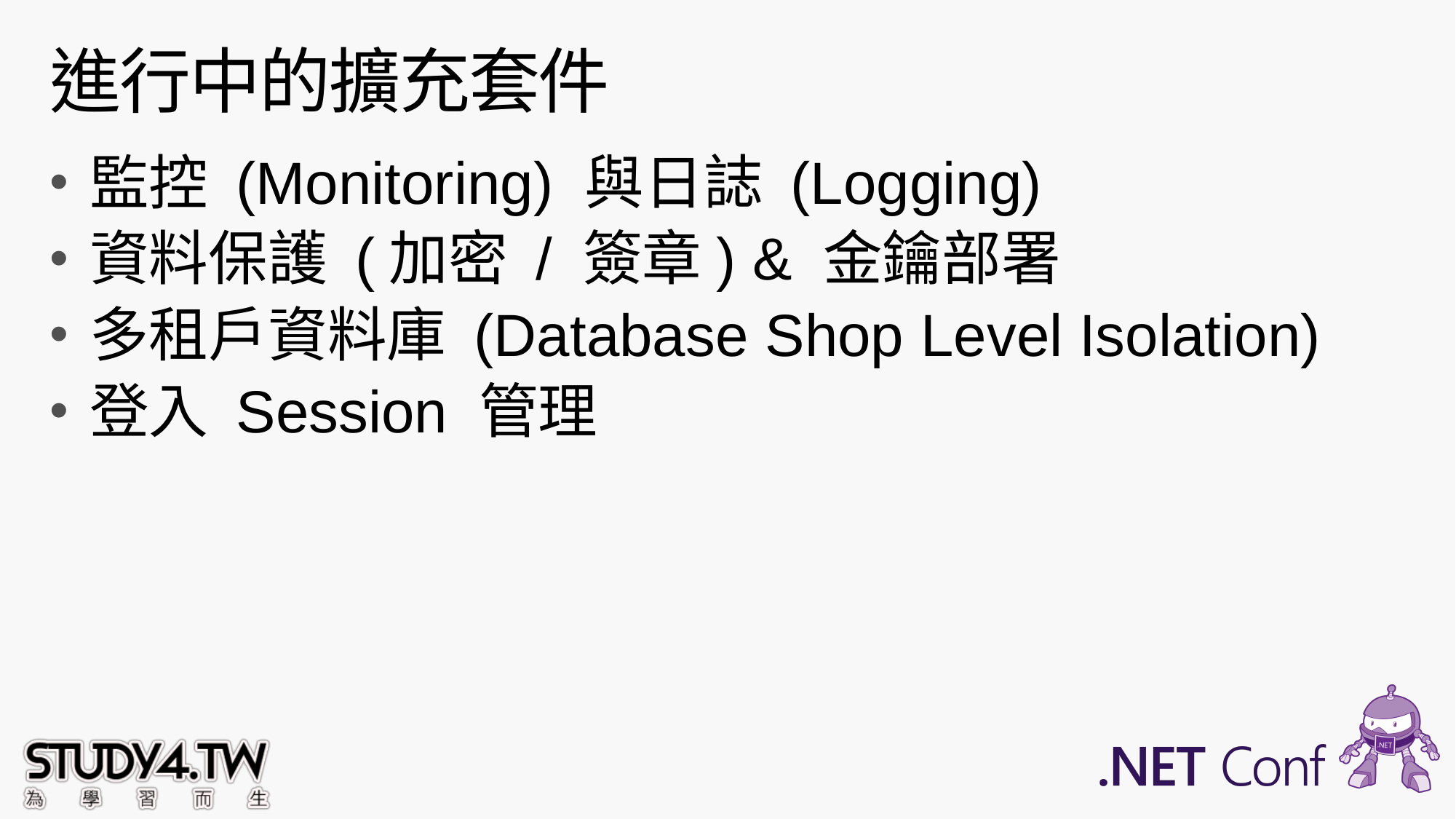

# 進行中的擴充套件
監控 (Monitoring) 與日誌 (Logging)
資料保護 (加密 / 簽章) & 金鑰部署
多租戶資料庫 (Database Shop Level Isolation)
登入 Session 管理